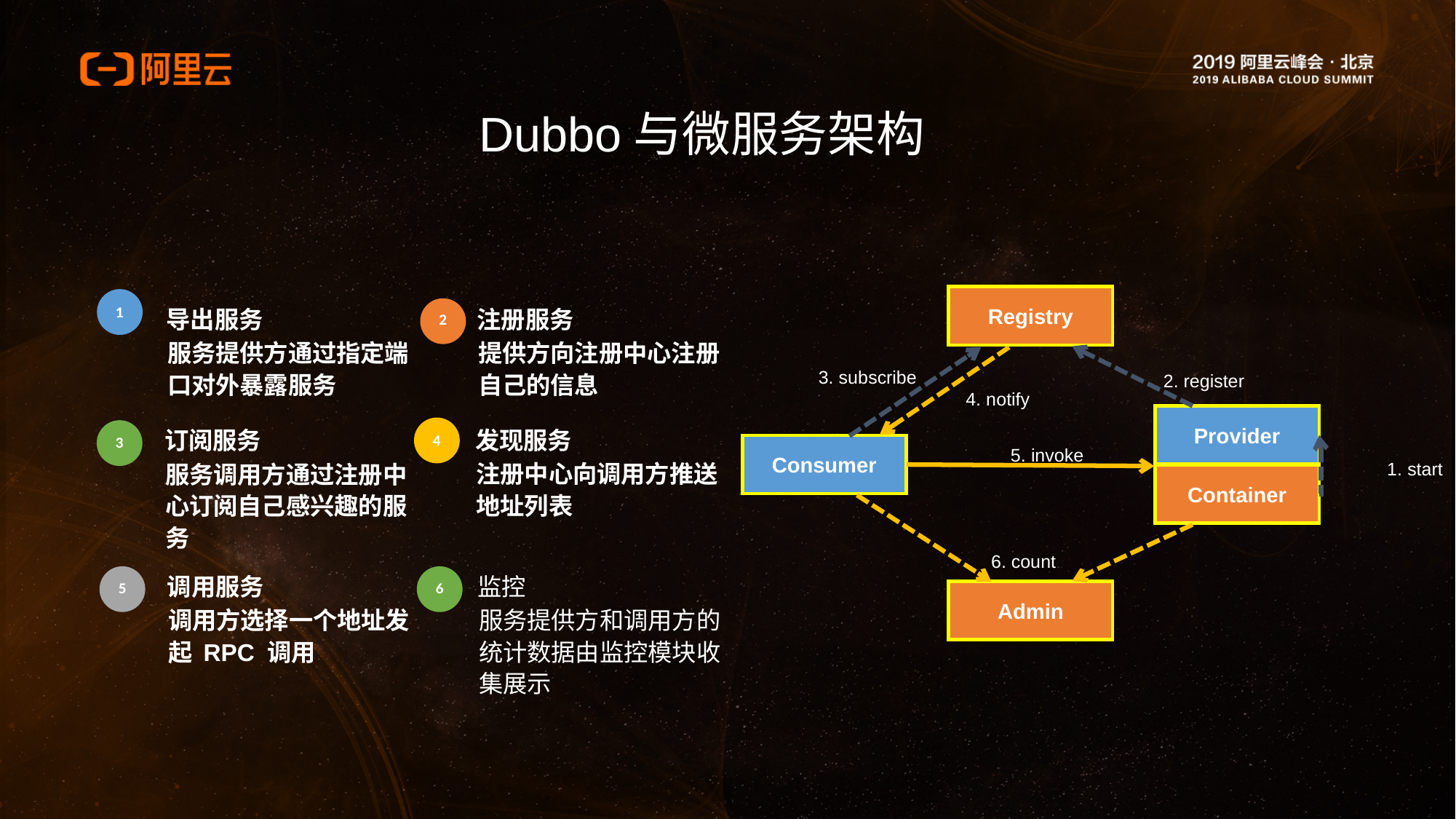

E6636BC20180234D78A0072836F0BE8032B9B2061D382B70ACD9863CB1BB2B294B4DB938416EDB0A22492408384659EB2019210AA1D05B811BBFC23D754E15D824FC41AD5522F487A4D42E576E0248F10CC1E4CE70F612AF28EE21985C349CF8DE162D9C0E3
# Dubbo与微服务架构

Registry
3. subscribe
2. register
4. notify
Provider
Container
Consumer
5. invoke
1. start
6. count
Admin

1

2
导出服务
注册服务
服务提供方通过指定端口对外暴露服务
提供方向注册中心注册自己的信息

4

3
订阅服务
发现服务
服务调用方通过注册中心订阅自己感兴趣的服务
注册中心向调用方推送地址列表
调用服务
监控

5

6
调用方选择一个地址发起 RPC 调用
服务提供方和调用方的统计数据由监控模块收集展示